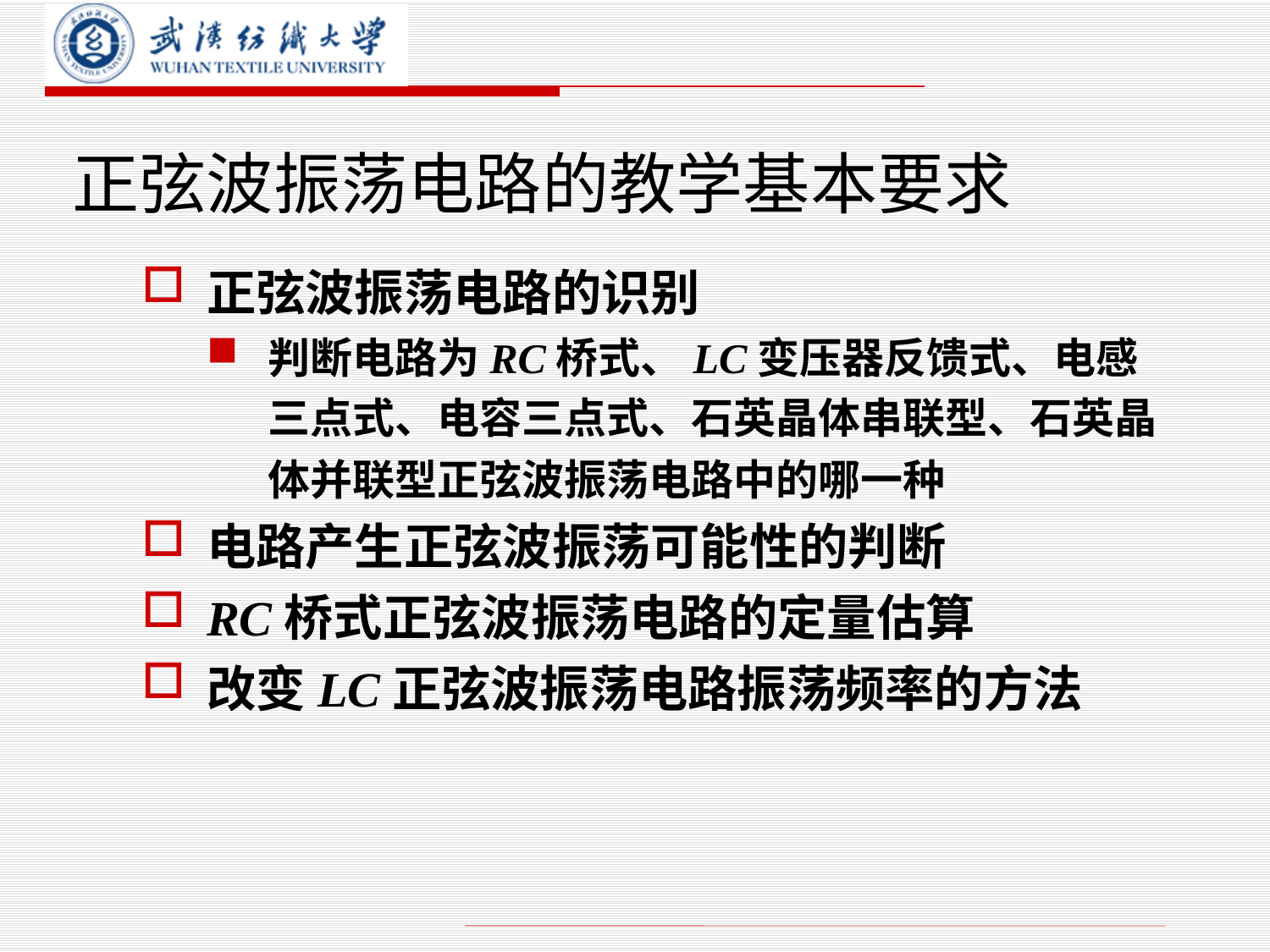

# 正弦波振荡电路的教学基本要求
正弦波振荡电路的识别
判断电路为RC桥式、LC变压器反馈式、电感三点式、电容三点式、石英晶体串联型、石英晶体并联型正弦波振荡电路中的哪一种
电路产生正弦波振荡可能性的判断
RC桥式正弦波振荡电路的定量估算
改变LC正弦波振荡电路振荡频率的方法